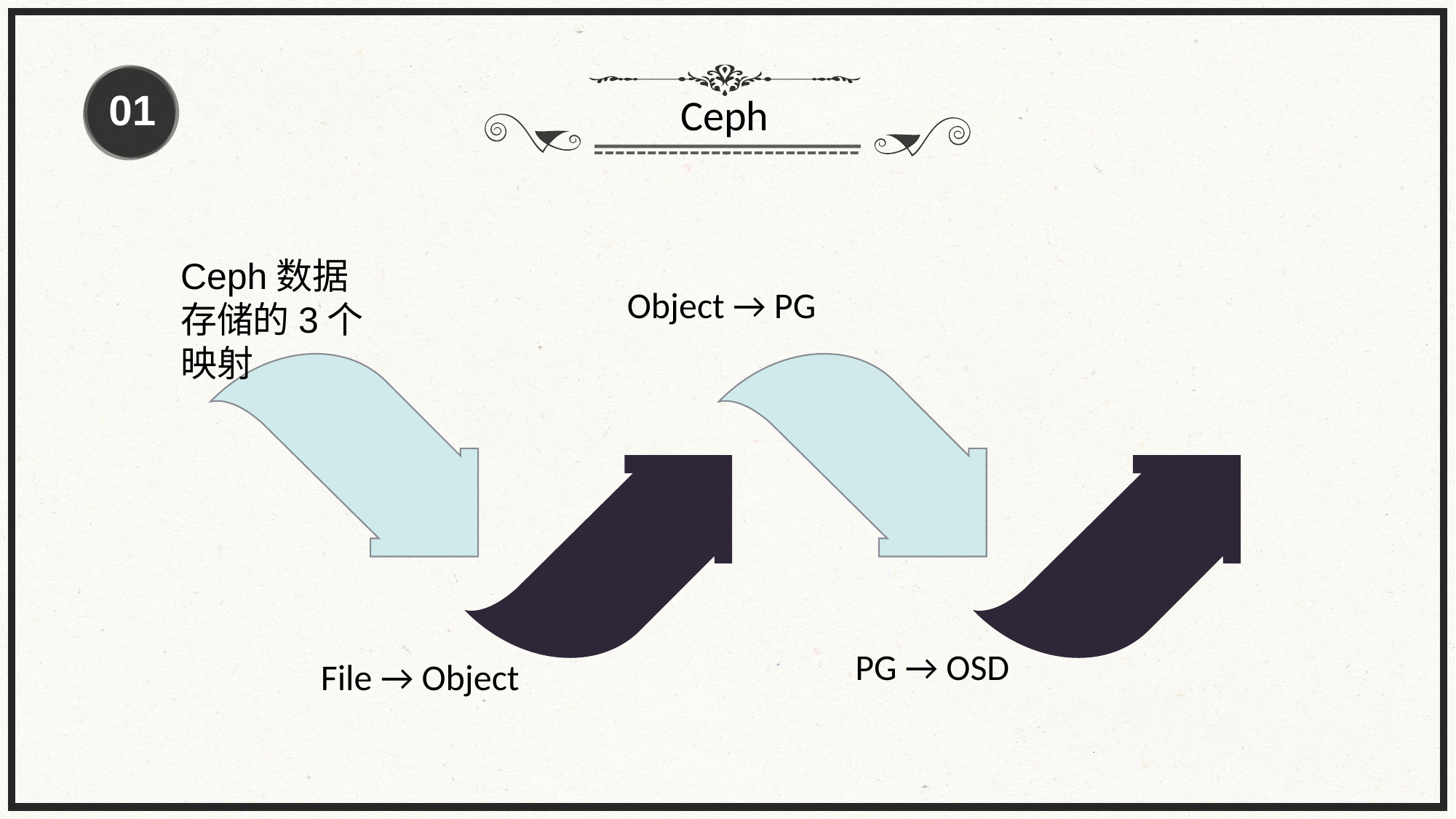

01
Ceph
Ceph数据存储的3个映射
Object → PG

PG → OSD
File → Object